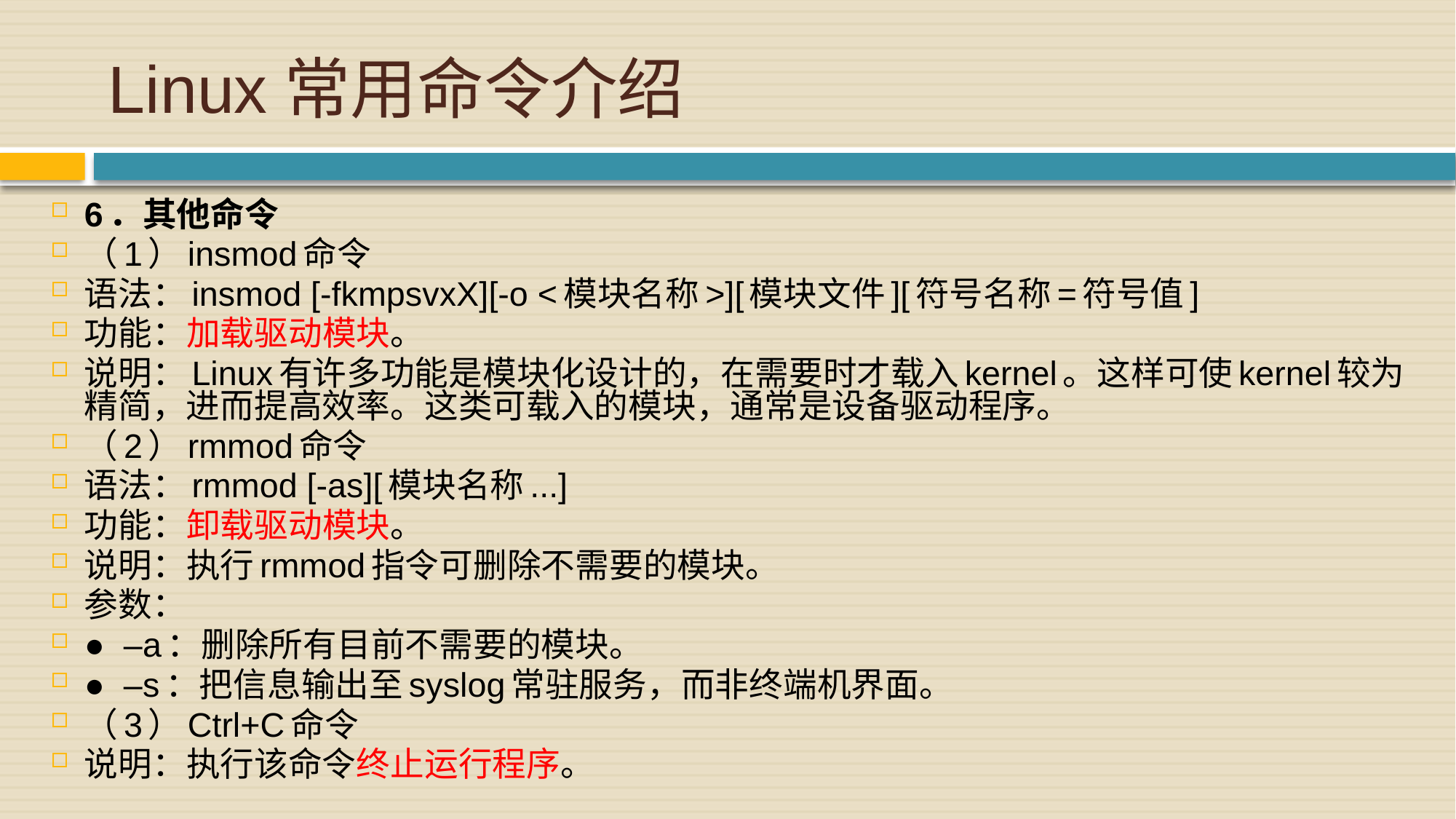

# Linux常用命令介绍
6．其他命令
（1）insmod命令
语法：insmod [-fkmpsvxX][-o <模块名称>][模块文件][符号名称=符号值]
功能：加载驱动模块。
说明：Linux有许多功能是模块化设计的，在需要时才载入kernel。这样可使kernel较为精简，进而提高效率。这类可载入的模块，通常是设备驱动程序。
（2）rmmod命令
语法：rmmod [-as][模块名称...]
功能：卸载驱动模块。
说明：执行rmmod指令可删除不需要的模块。
参数：
●  –a：删除所有目前不需要的模块。
●  –s：把信息输出至syslog常驻服务，而非终端机界面。
（3）Ctrl+C命令
说明：执行该命令终止运行程序。